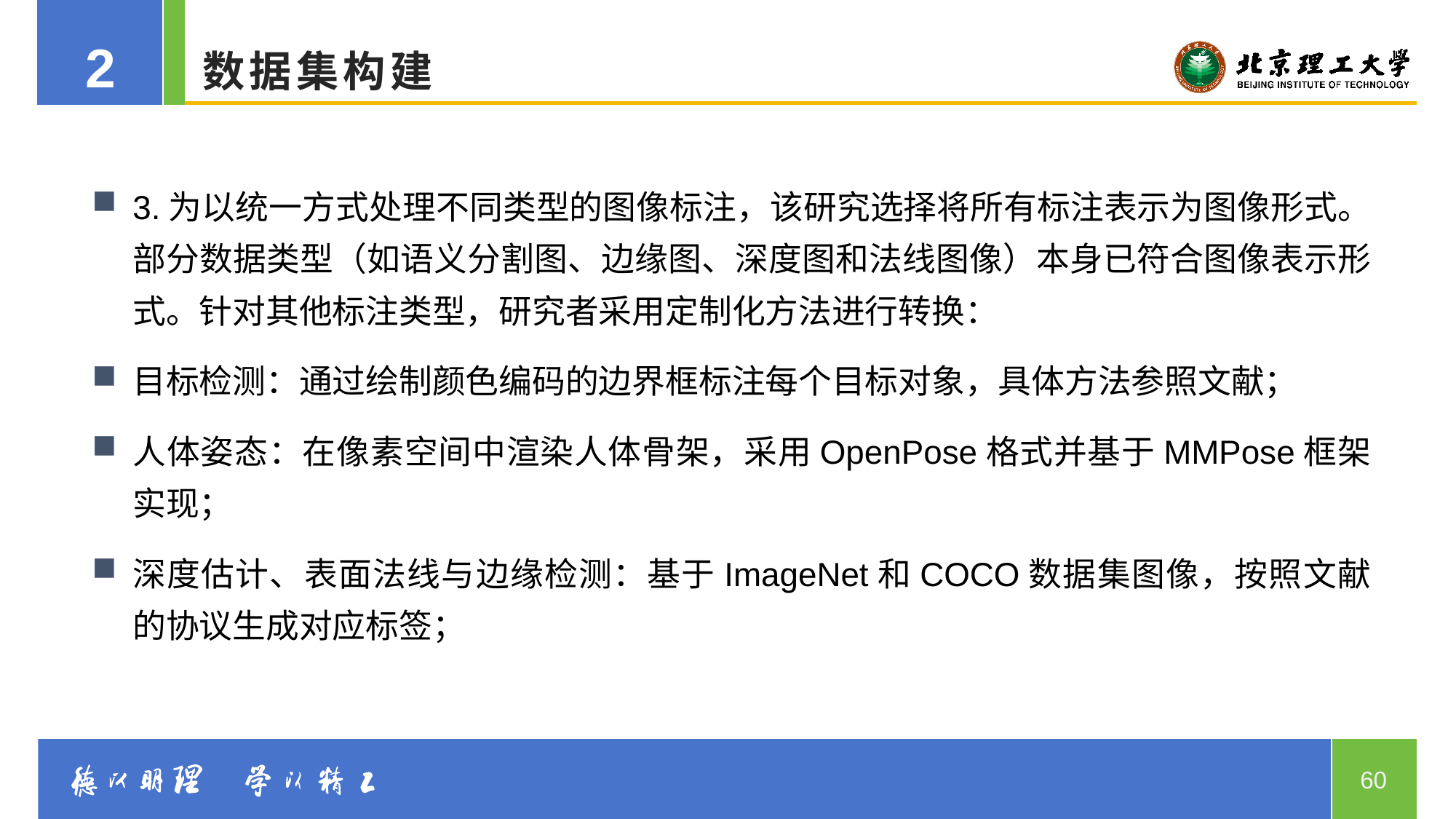

2
# 数据集构建
3.为以统一方式处理不同类型的图像标注，该研究选择将所有标注表示为图像形式。部分数据类型（如语义分割图、边缘图、深度图和法线图像）本身已符合图像表示形式。针对其他标注类型，研究者采用定制化方法进行转换：
目标检测：通过绘制颜色编码的边界框标注每个目标对象，具体方法参照文献；
人体姿态：在像素空间中渲染人体骨架，采用OpenPose格式并基于MMPose框架实现；
深度估计、表面法线与边缘检测：基于ImageNet和COCO数据集图像，按照文献的协议生成对应标签；